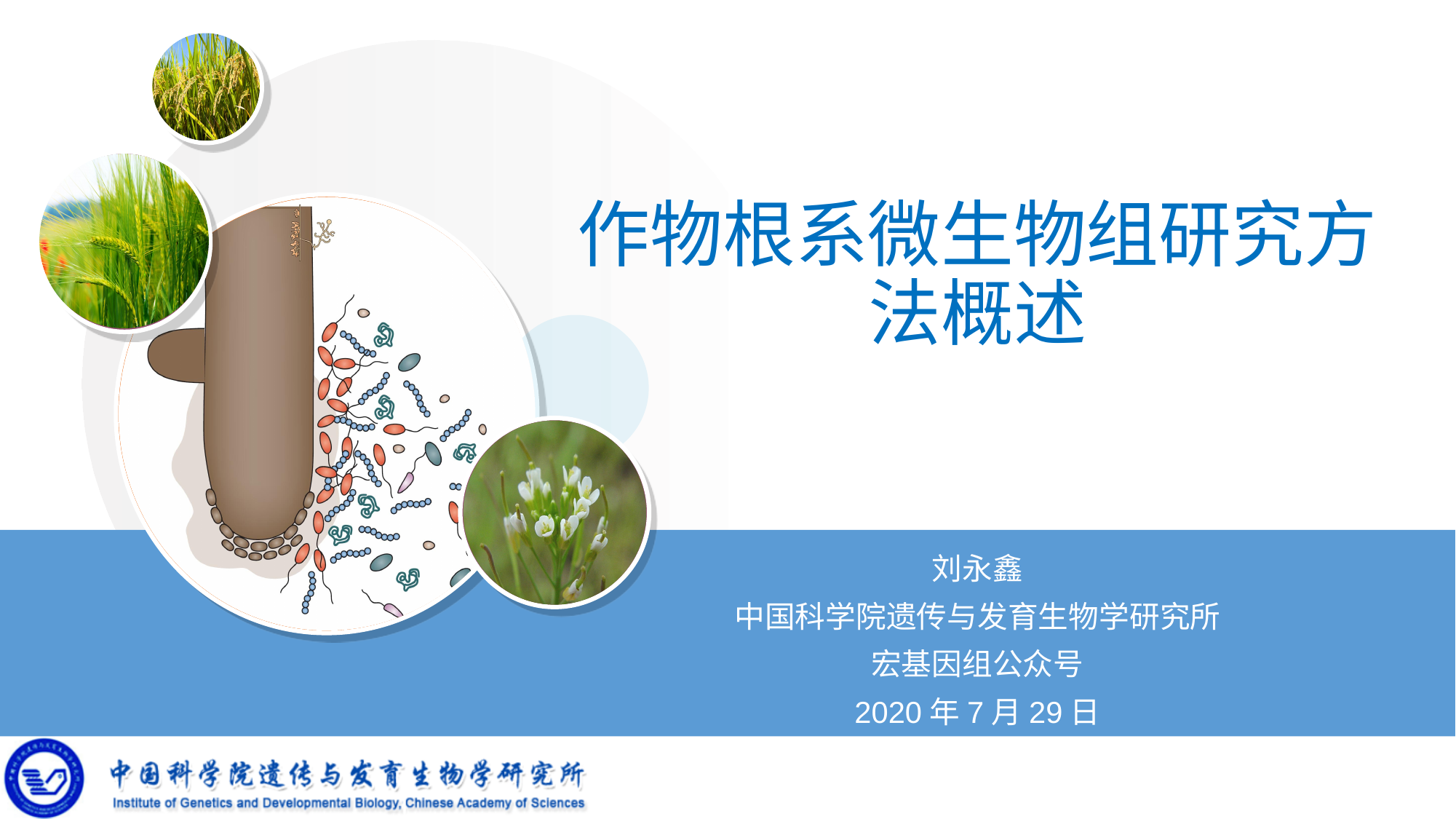

# 作物根系微生物组研究方法概述
刘永鑫
中国科学院遗传与发育生物学研究所
宏基因组公众号
2020年7月29日